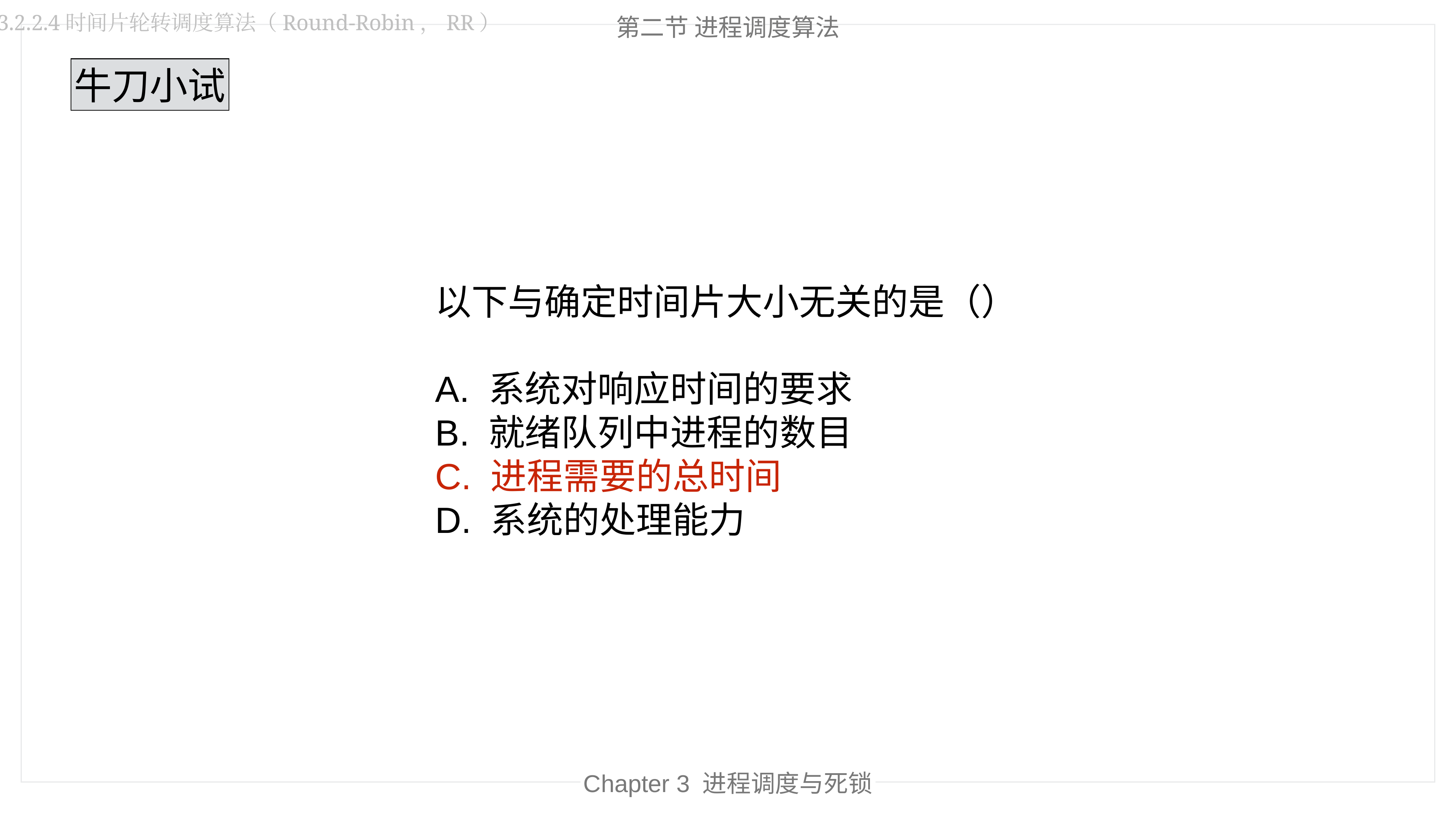

3.2.2.4时间片轮转调度算法（Round-Robin，RR）
第二节 进程调度算法
牛刀小试
以下与确定时间片大小无关的是（）

A. 系统对响应时间的要求
B. 就绪队列中进程的数目
C. 进程需要的总时间
D. 系统的处理能力
Chapter 3 进程调度与死锁